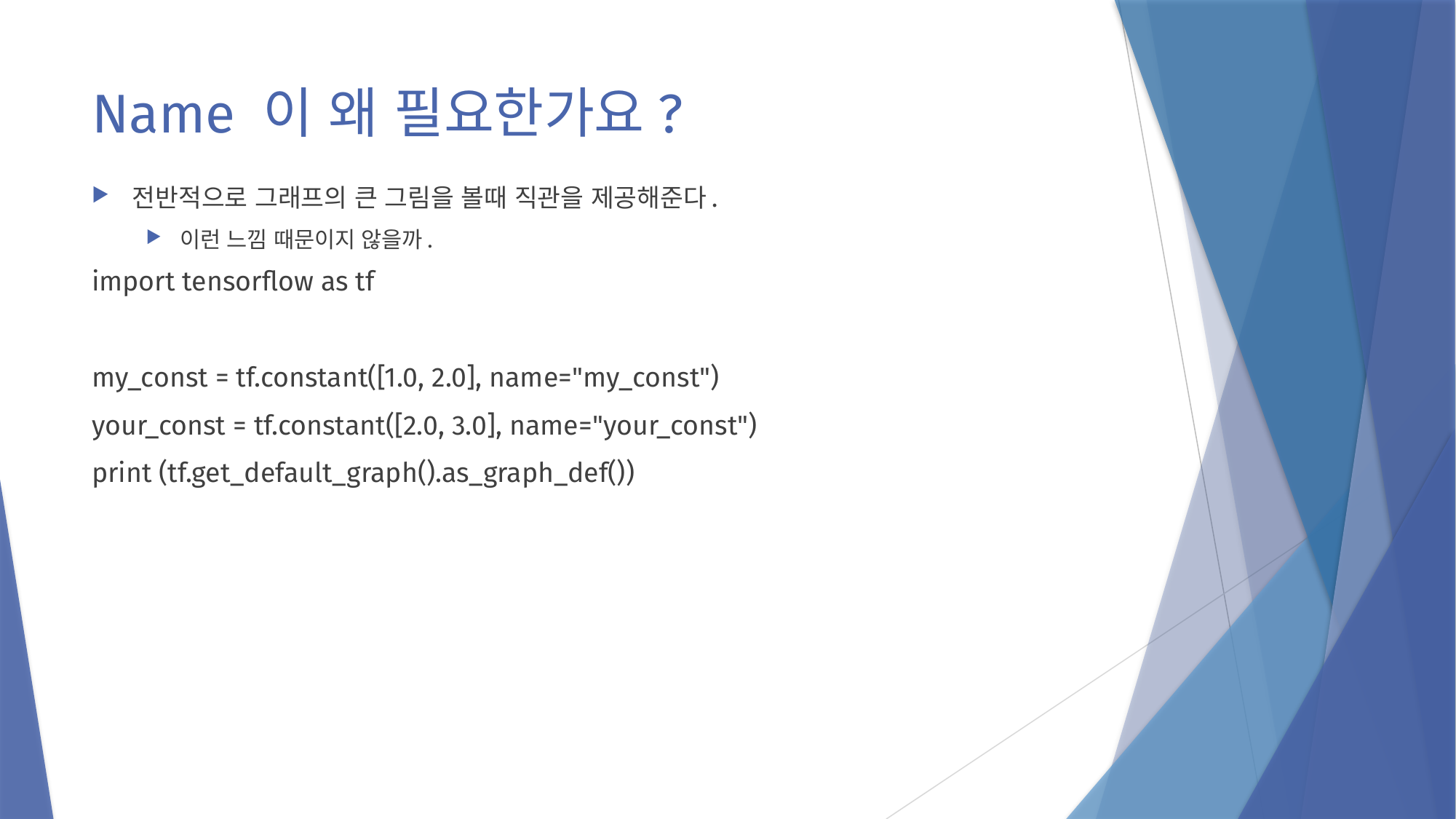

# Name 이 왜 필요한가요?
전반적으로 그래프의 큰 그림을 볼때 직관을 제공해준다.
이런 느낌 때문이지 않을까.
import tensorflow as tf

my_const = tf.constant([1.0, 2.0], name="my_const")
your_const = tf.constant([2.0, 3.0], name="your_const")
print (tf.get_default_graph().as_graph_def())